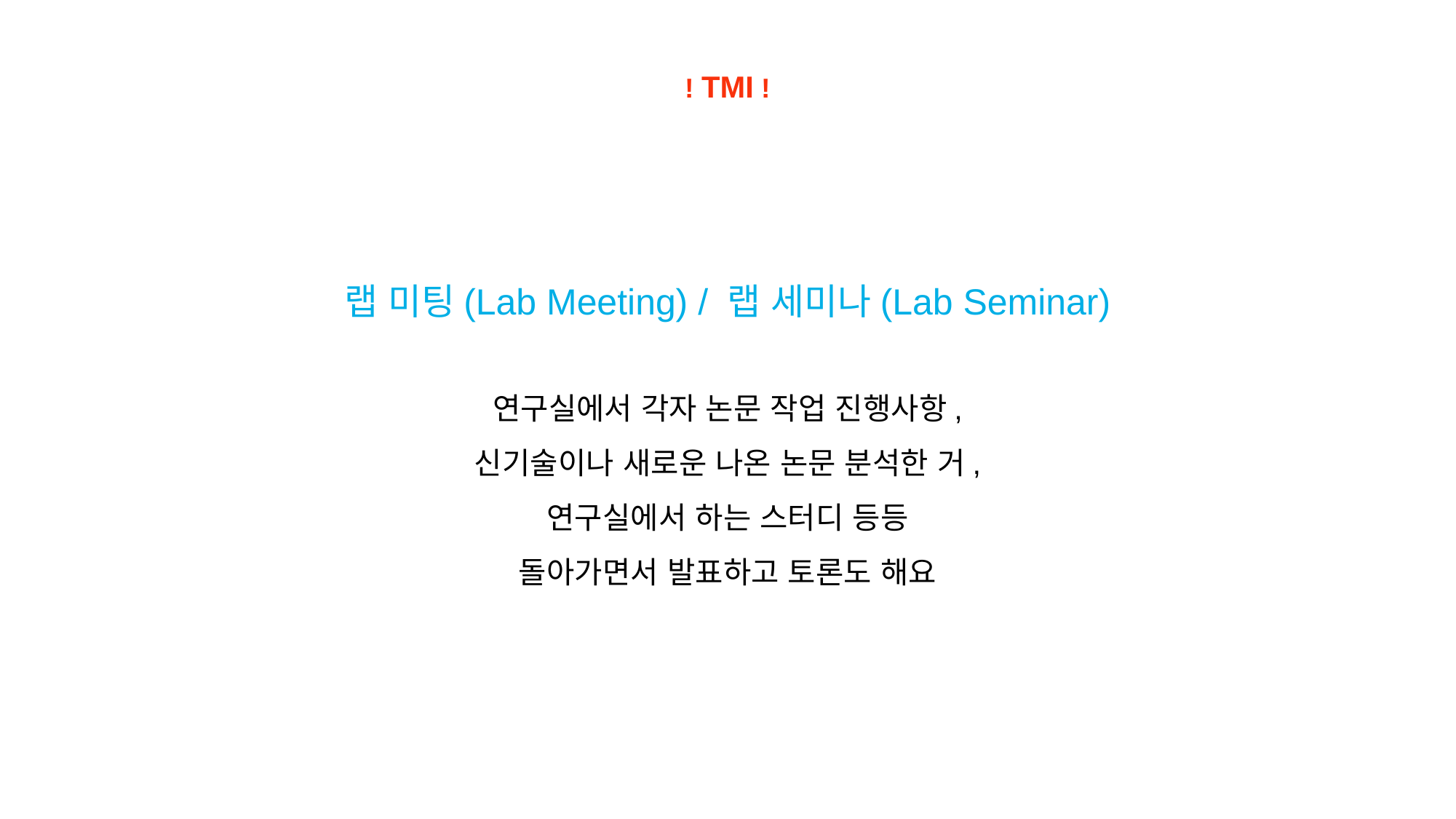

! TMI !
랩 미팅(Lab Meeting) / 랩 세미나(Lab Seminar)

연구실에서 각자 논문 작업 진행사항,
신기술이나 새로운 나온 논문 분석한 거,
연구실에서 하는 스터디 등등
돌아가면서 발표하고 토론도 해요